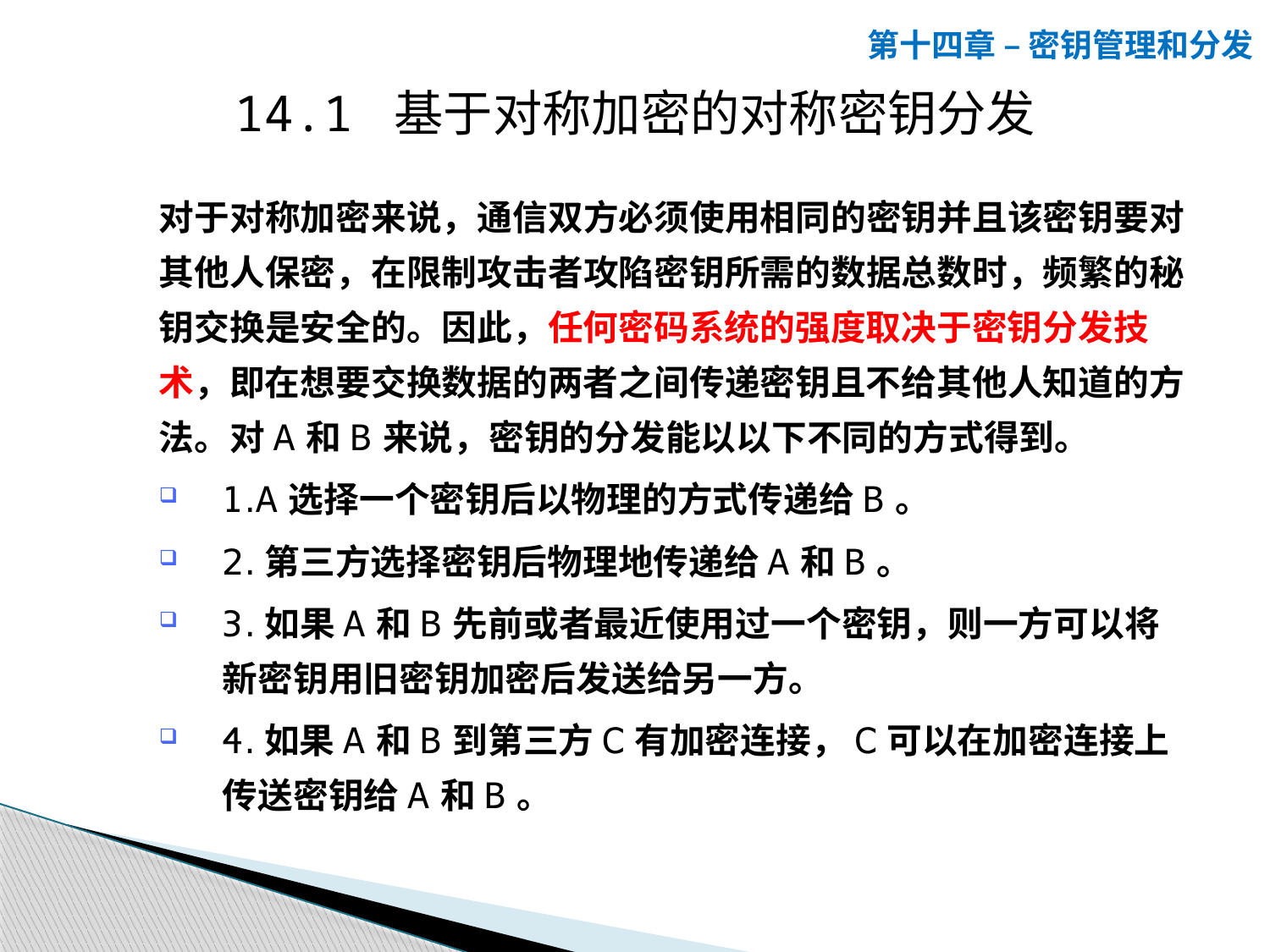

第十四章 – 密钥管理和分发
14.1 基于对称加密的对称密钥分发
对于对称加密来说，通信双方必须使用相同的密钥并且该密钥要对其他人保密，在限制攻击者攻陷密钥所需的数据总数时，频繁的秘钥交换是安全的。因此，任何密码系统的强度取决于密钥分发技术，即在想要交换数据的两者之间传递密钥且不给其他人知道的方法。对A和B来说，密钥的分发能以以下不同的方式得到。
1.A选择一个密钥后以物理的方式传递给B。
2.第三方选择密钥后物理地传递给A和B。
3.如果A和B先前或者最近使用过一个密钥，则一方可以将新密钥用旧密钥加密后发送给另一方。
4.如果A和B到第三方C有加密连接，C可以在加密连接上传送密钥给A和B。